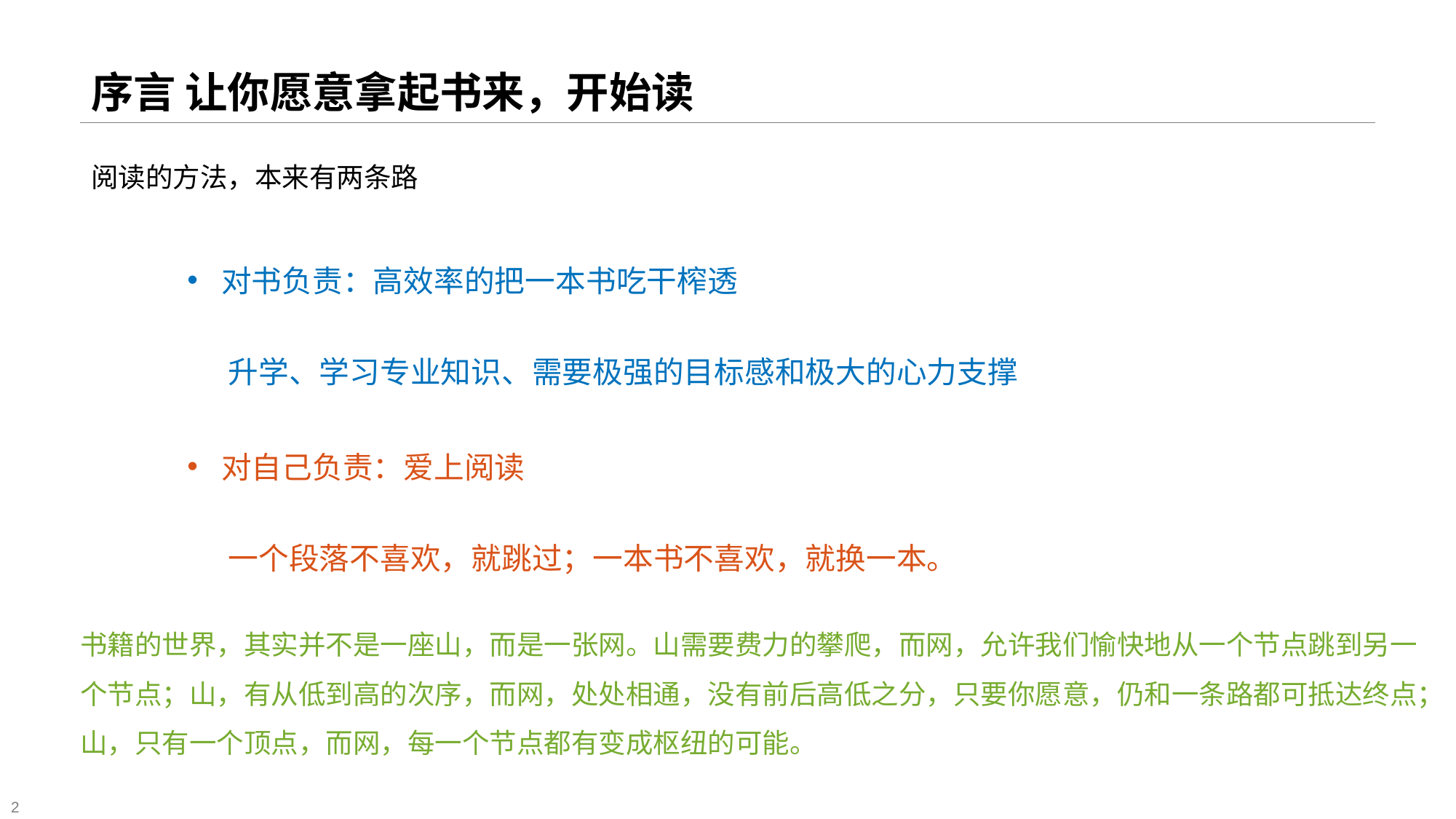

# 序言 让你愿意拿起书来，开始读
阅读的方法，本来有两条路
对书负责：高效率的把一本书吃干榨透
     升学、学习专业知识、需要极强的目标感和极大的心力支撑
对自己负责：爱上阅读
     一个段落不喜欢，就跳过；一本书不喜欢，就换一本。
书籍的世界，其实并不是一座山，而是一张网。山需要费力的攀爬，而网，允许我们愉快地从一个节点跳到另一个节点；山，有从低到高的次序，而网，处处相通，没有前后高低之分，只要你愿意，仍和一条路都可抵达终点；山，只有一个顶点，而网，每一个节点都有变成枢纽的可能。